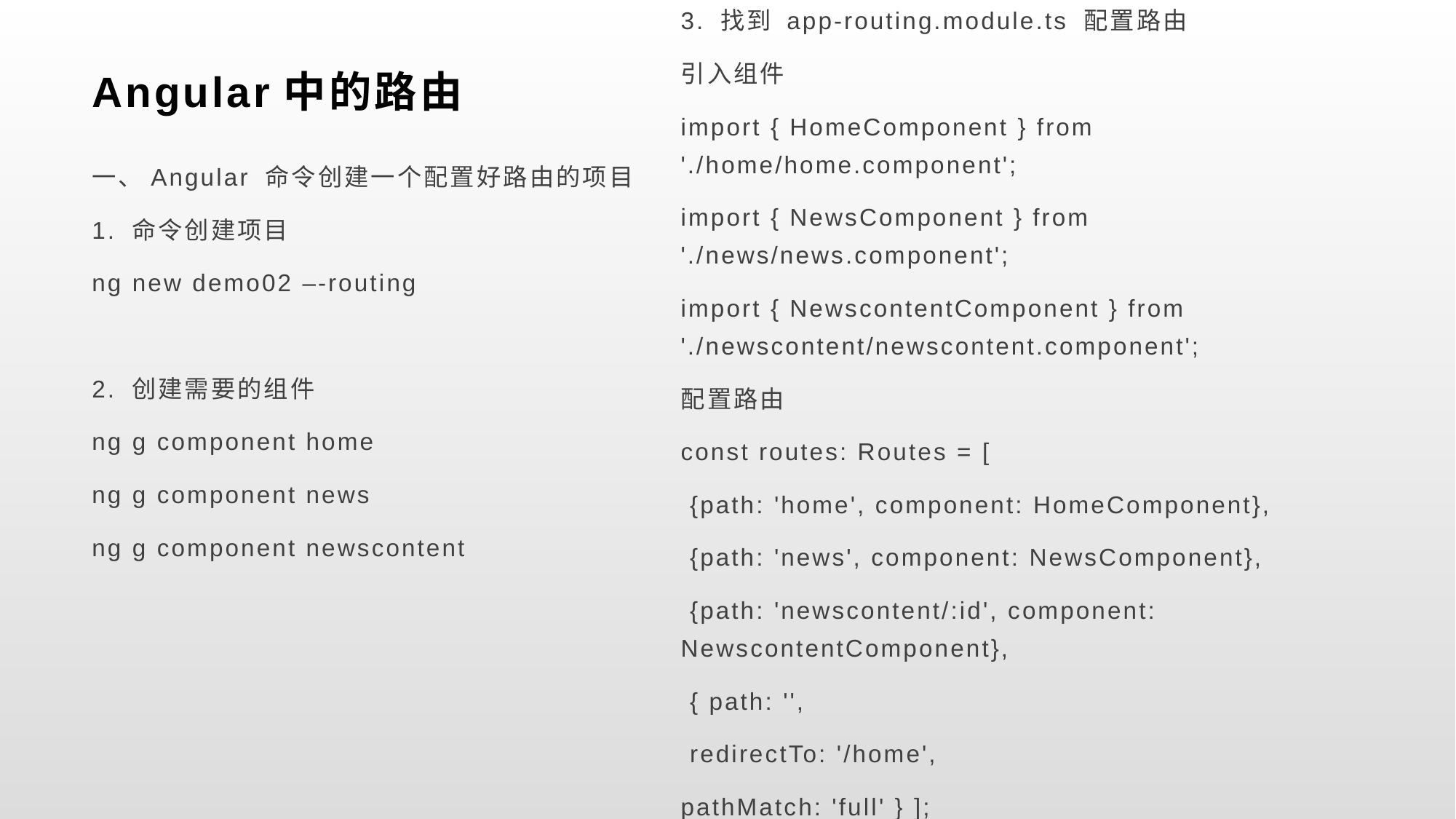

3. 找到 app-routing.module.ts 配置路由
引入组件
import { HomeComponent } from './home/home.component';
import { NewsComponent } from './news/news.component';
import { NewscontentComponent } from './newscontent/newscontent.component';
配置路由
const routes: Routes = [
 {path: 'home', component: HomeComponent},
 {path: 'news', component: NewsComponent},
 {path: 'newscontent/:id', component: NewscontentComponent},
 { path: '',
 redirectTo: '/home',
pathMatch: 'full' } ];

# Angular中的路由
一、Angular 命令创建一个配置好路由的项目
1. 命令创建项目
ng new demo02 –-routing

2. 创建需要的组件
ng g component home
ng g component news
ng g component newscontent